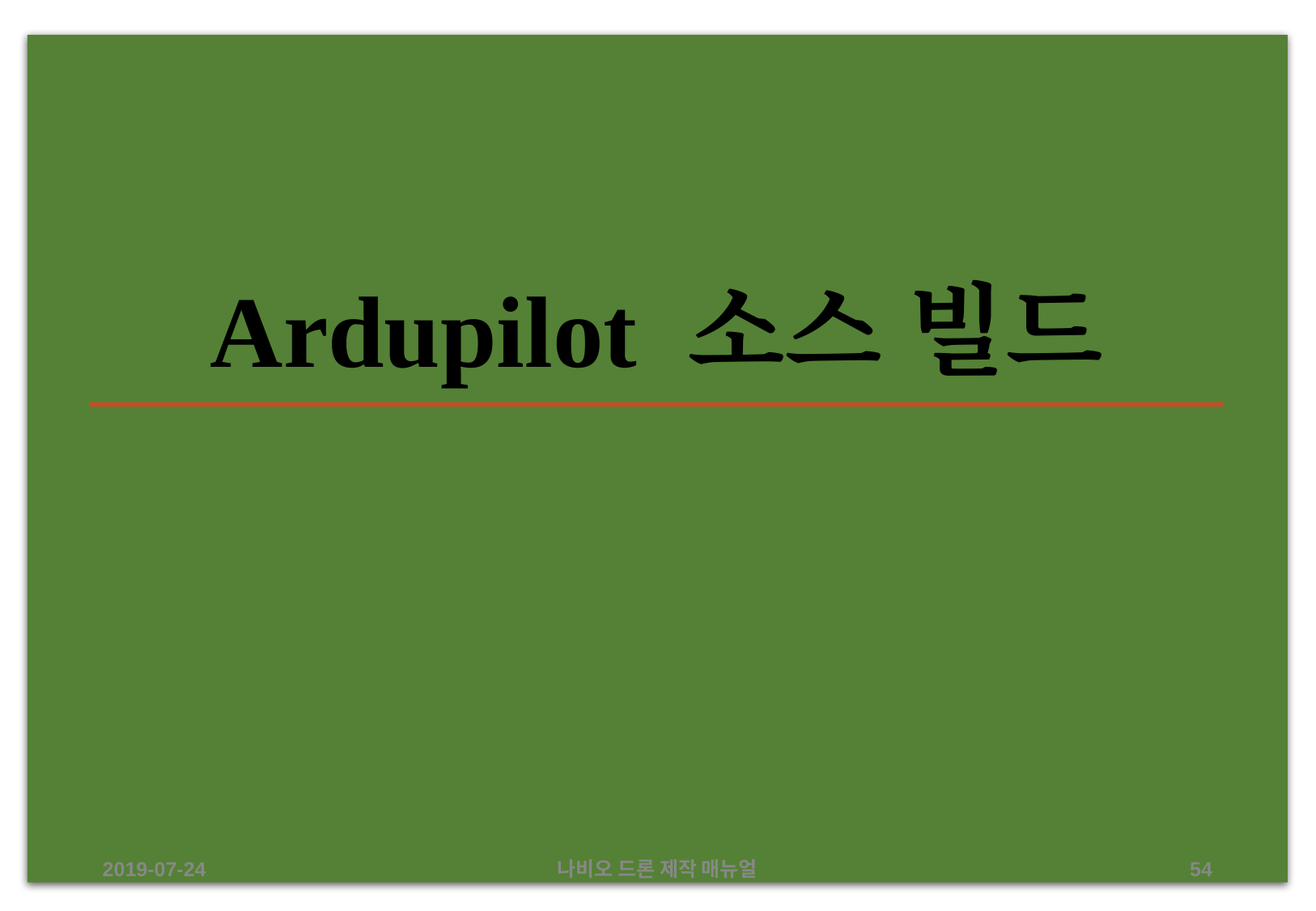

# Ardupilot 소스 빌드

2019-07-24
나비오 드론 제작 매뉴얼
54